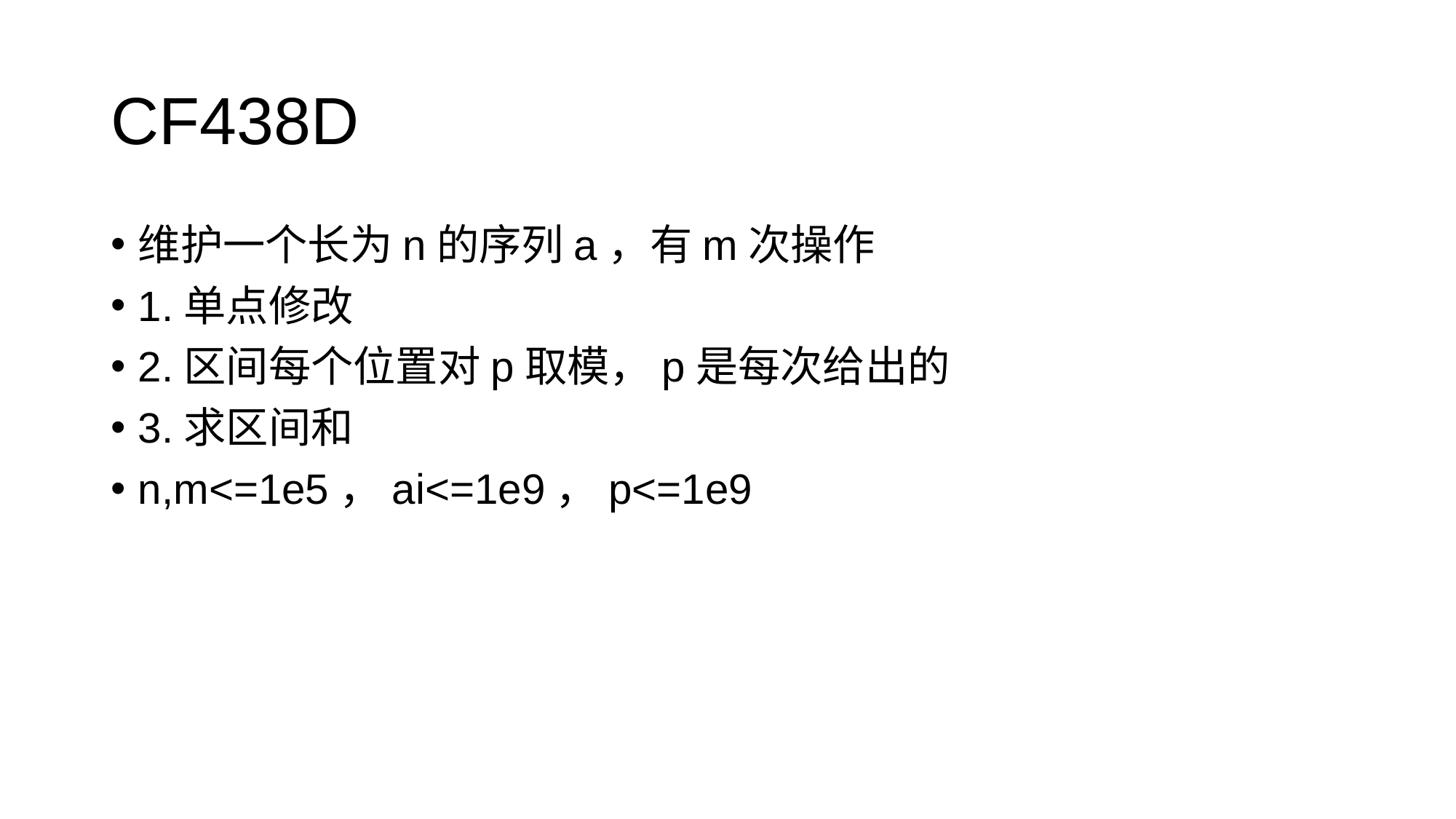

# CF438D
维护一个长为n的序列a，有m次操作
1.单点修改
2.区间每个位置对p取模，p是每次给出的
3.求区间和
n,m<=1e5，ai<=1e9，p<=1e9